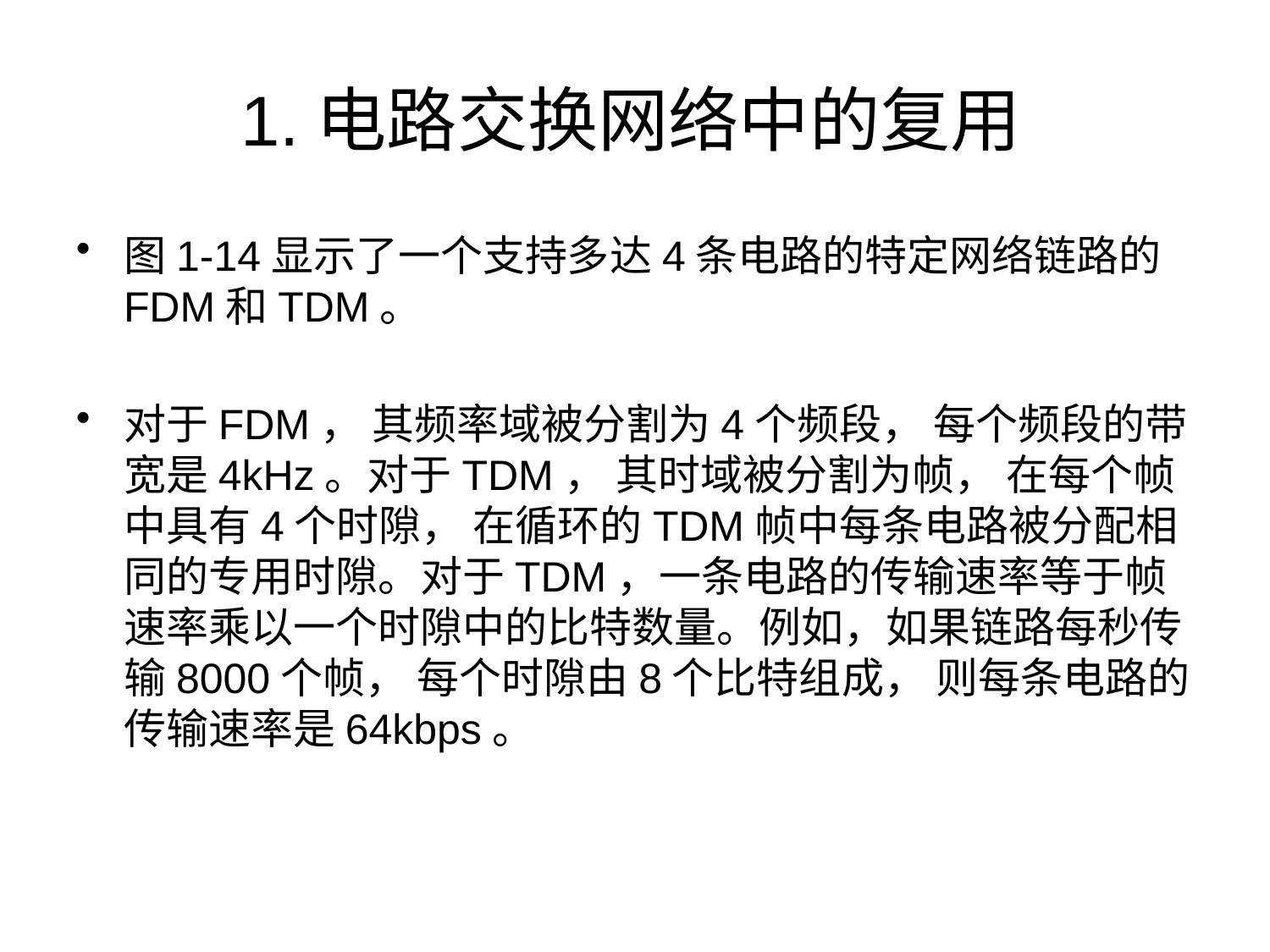

# 1.电路交换网络中的复用
图1-14显示了一个支持多达4条电路的特定网络链路的FDM和TDM。

对于FDM， 其频率域被分割为4个频段， 每个频段的带宽是4kHz。对于TDM， 其时域被分割为帧， 在每个帧中具有4个时隙， 在循环的TDM帧中每条电路被分配相同的专用时隙。对于TDM，一条电路的传输速率等于帧速率乘以一个时隙中的比特数量。例如，如果链路每秒传输8000个帧， 每个时隙由8个比特组成， 则每条电路的传输速率是64kbps。